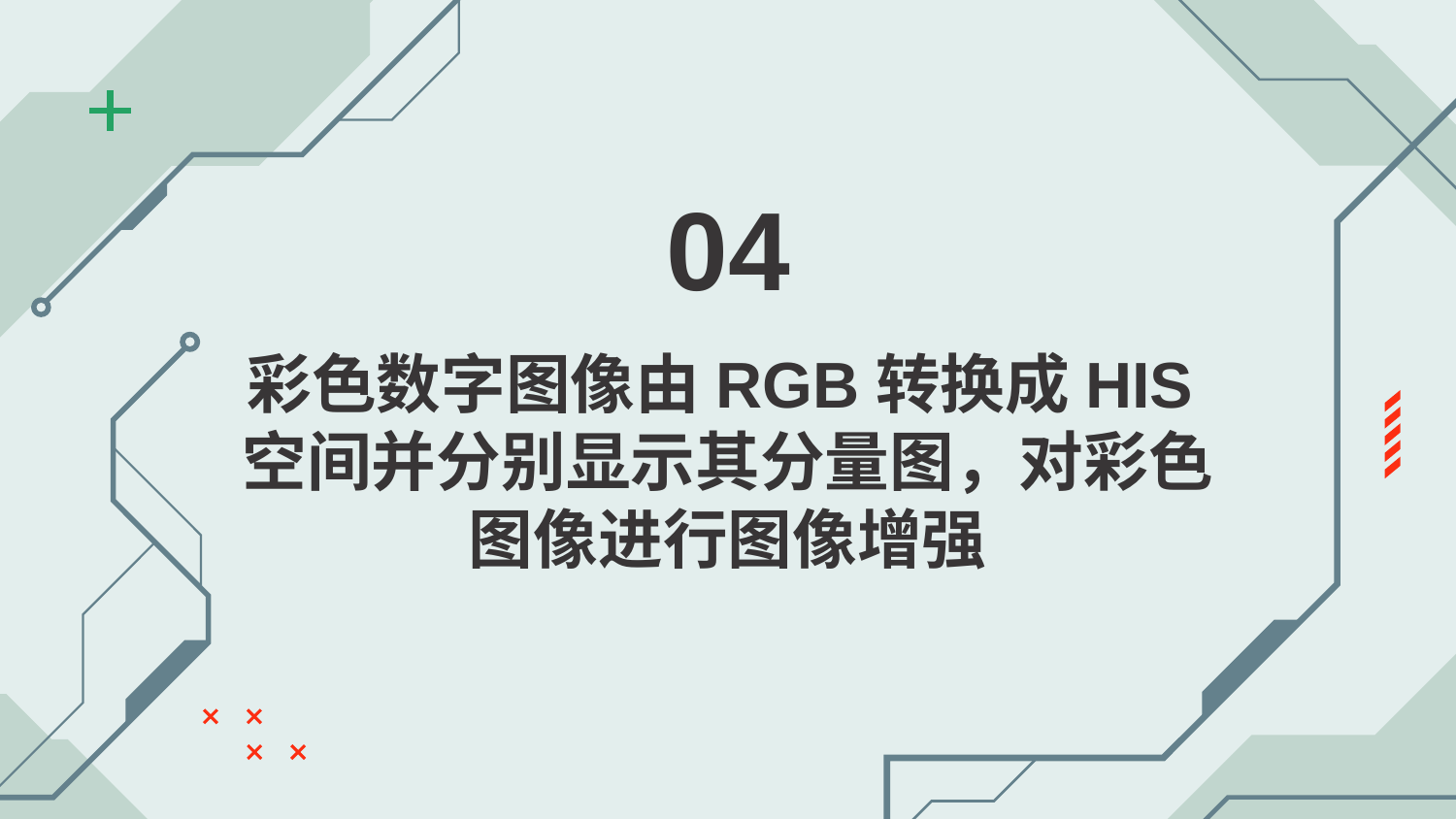

04
# 彩色数字图像由RGB转换成HIS空间并分别显示其分量图，对彩色图像进行图像增强